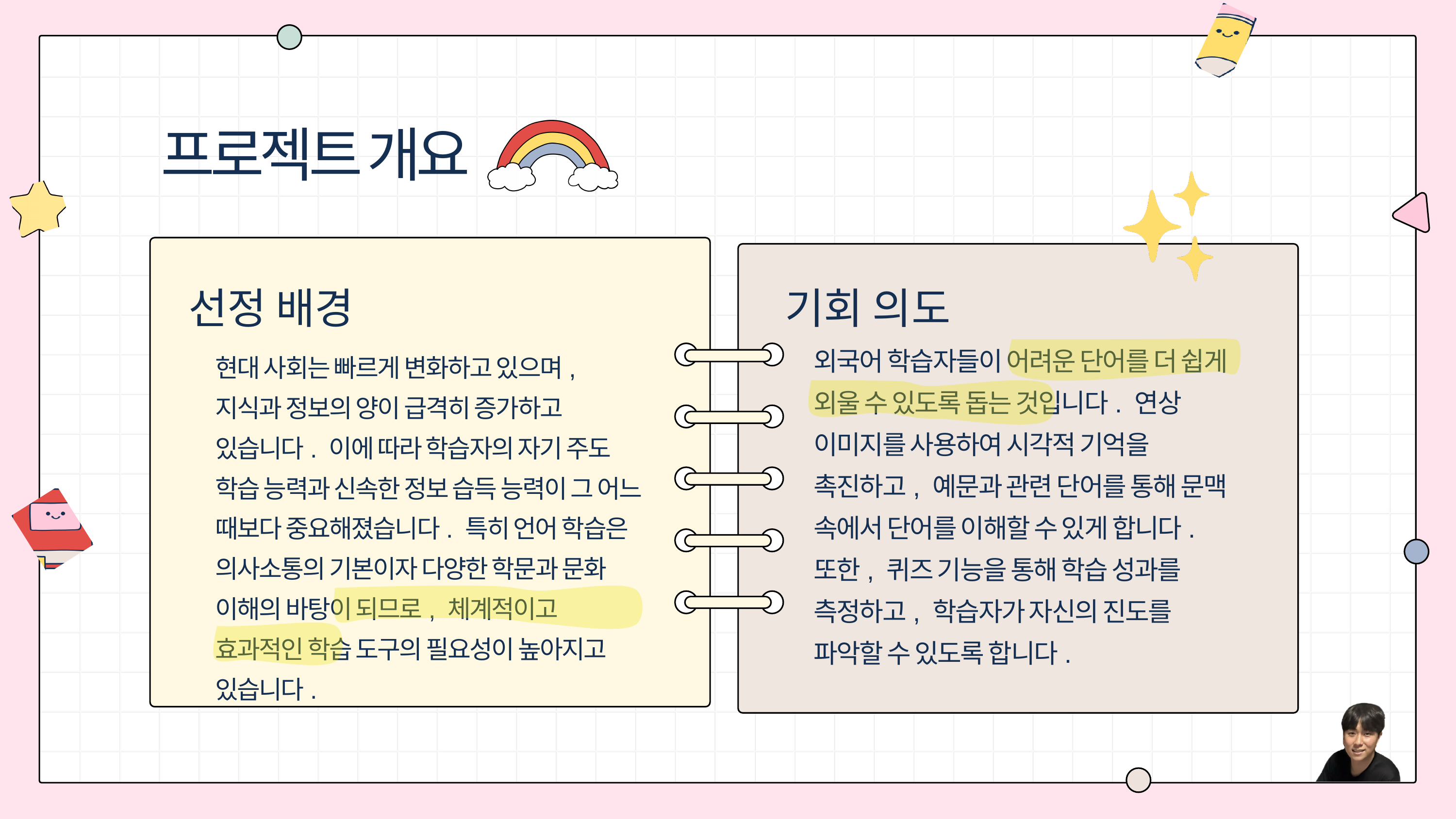

프로젝트 개요

선정 배경
기회 의도
외국어 학습자들이 어려운 단어를 더 쉽게 외울 수 있도록 돕는 것입니다. 연상 이미지를 사용하여 시각적 기억을 촉진하고, 예문과 관련 단어를 통해 문맥 속에서 단어를 이해할 수 있게 합니다. 또한, 퀴즈 기능을 통해 학습 성과를 측정하고, 학습자가 자신의 진도를 파악할 수 있도록 합니다.

현대 사회는 빠르게 변화하고 있으며, 지식과 정보의 양이 급격히 증가하고 있습니다. 이에 따라 학습자의 자기 주도 학습 능력과 신속한 정보 습득 능력이 그 어느 때보다 중요해졌습니다. 특히 언어 학습은 의사소통의 기본이자 다양한 학문과 문화 이해의 바탕이 되므로, 체계적이고 효과적인 학습 도구의 필요성이 높아지고 있습니다.